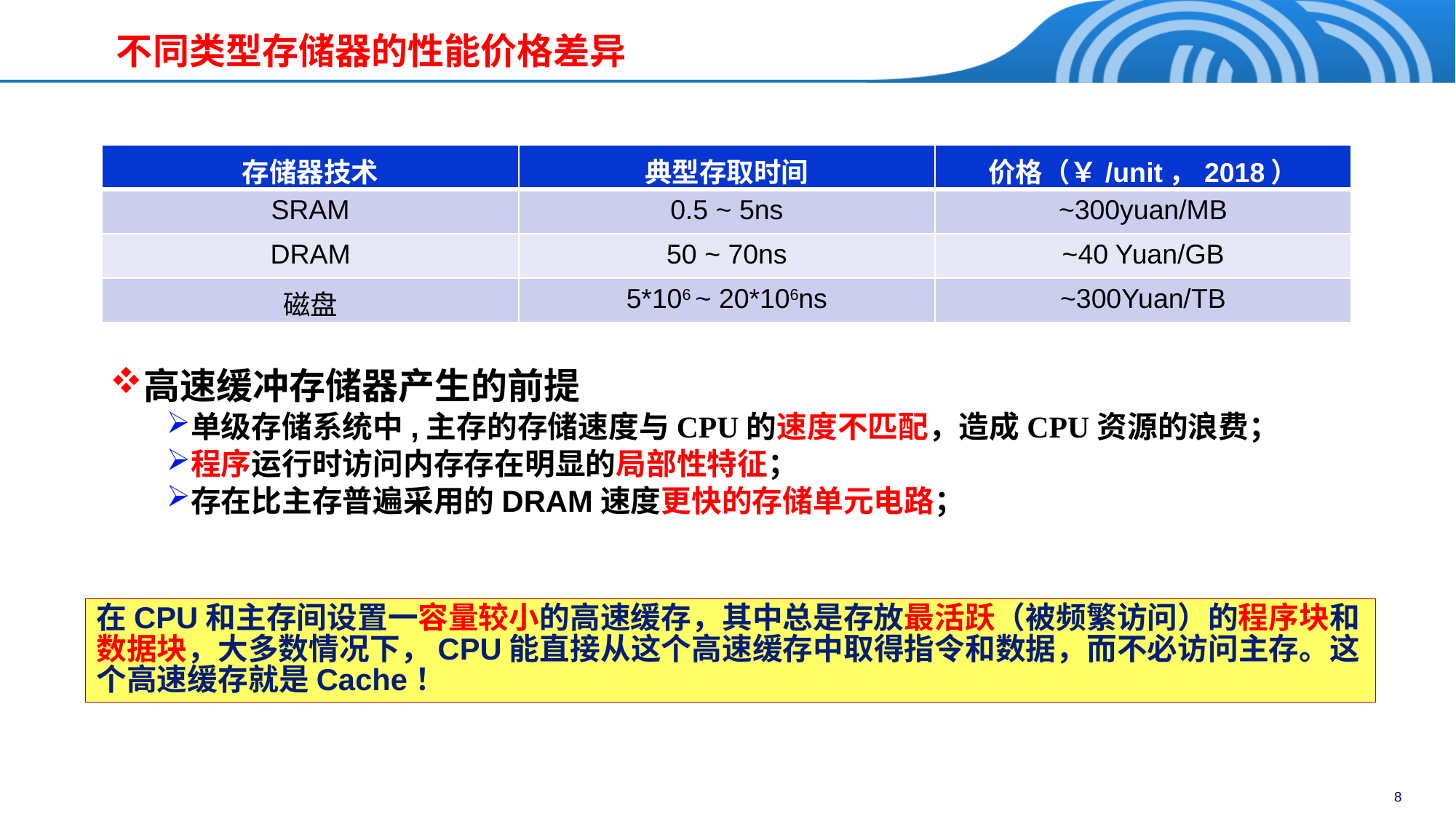

# 不同类型存储器的性能价格差异
| 存储器技术 | 典型存取时间 | 价格（￥/unit，2018） |
| --- | --- | --- |
| SRAM | 0.5 ~ 5ns | ~300yuan/MB |
| DRAM | 50 ~ 70ns | ~40 Yuan/GB |
| 磁盘 | 5\*106 ~ 20\*106ns | ~300Yuan/TB |
高速缓冲存储器产生的前提
单级存储系统中,主存的存储速度与CPU的速度不匹配，造成CPU资源的浪费；
程序运行时访问内存存在明显的局部性特征；
存在比主存普遍采用的DRAM速度更快的存储单元电路；
在CPU和主存间设置一容量较小的高速缓存，其中总是存放最活跃（被频繁访问）的程序块和数据块，大多数情况下，CPU能直接从这个高速缓存中取得指令和数据，而不必访问主存。这个高速缓存就是Cache！